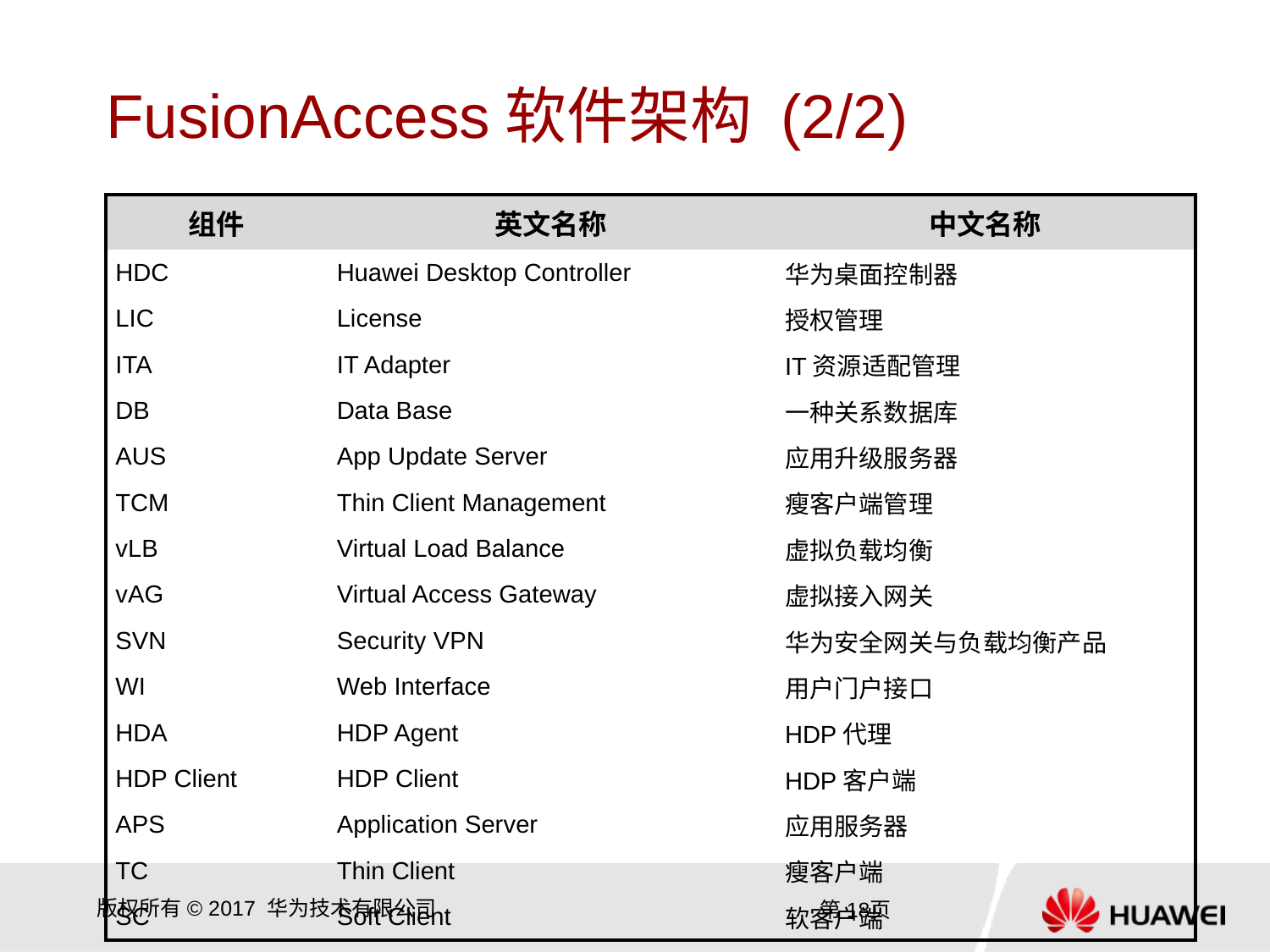

# FusionAccess软件架构 (2/2)
| 组件 | 英文名称 | 中文名称 |
| --- | --- | --- |
| HDC | Huawei Desktop Controller | 华为桌面控制器 |
| LIC | License | 授权管理 |
| ITA | IT Adapter | IT资源适配管理 |
| DB | Data Base | 一种关系数据库 |
| AUS | App Update Server | 应用升级服务器 |
| TCM | Thin Client Management | 瘦客户端管理 |
| vLB | Virtual Load Balance | 虚拟负载均衡 |
| vAG | Virtual Access Gateway | 虚拟接入网关 |
| SVN | Security VPN | 华为安全网关与负载均衡产品 |
| WI | Web Interface | 用户门户接口 |
| HDA | HDP Agent | HDP代理 |
| HDP Client | HDP Client | HDP客户端 |
| APS | Application Server | 应用服务器 |
| TC | Thin Client | 瘦客户端 |
| SC | Soft Client | 软客户端 |